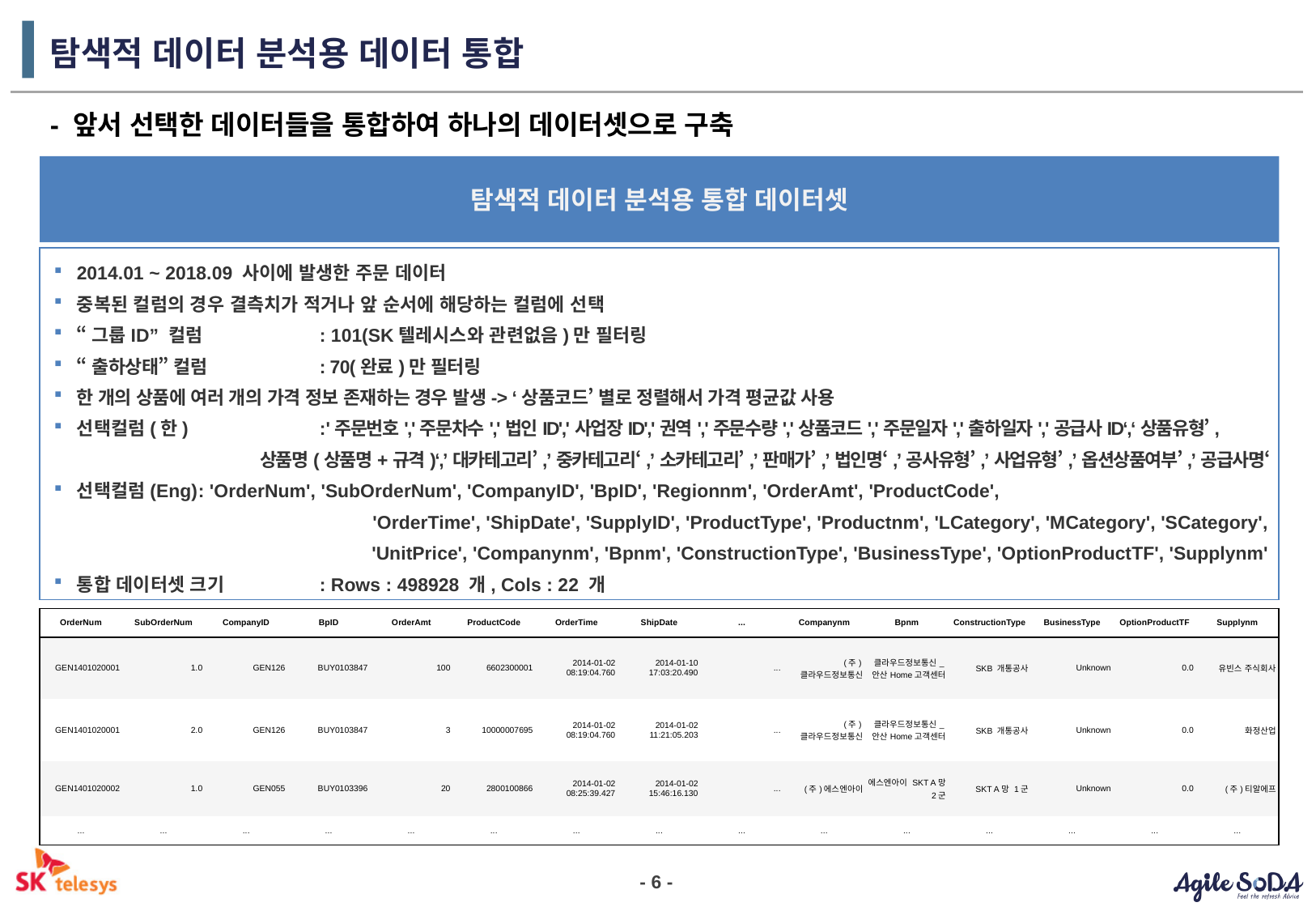

# 탐색적 데이터 분석용 데이터 통합
- 앞서 선택한 데이터들을 통합하여 하나의 데이터셋으로 구축
탐색적 데이터 분석용 통합 데이터셋
2014.01 ~ 2018.09 사이에 발생한 주문 데이터
중복된 컬럼의 경우 결측치가 적거나 앞 순서에 해당하는 컬럼에 선택
“그룹ID” 컬럼	: 101(SK텔레시스와 관련없음)만 필터링
“출하상태” 컬럼	: 70(완료)만 필터링
한 개의 상품에 여러 개의 가격 정보 존재하는 경우 발생-> ‘상품코드’ 별로 정렬해서 가격 평균값 사용
선택컬럼(한)  	: '주문번호','주문차수','법인ID','사업장ID','권역','주문수량','상품코드','주문일자','출하일자','공급사ID‘,‘상품유형’,
상품명(상품명+규격)‘,’대카테고리’,’중카테고리‘,’소카테고리’,’판매가’,’법인명‘,’공사유형’,’사업유형’,’옵션상품여부’,’공급사명‘
선택컬럼(Eng)	: 'OrderNum', 'SubOrderNum', 'CompanyID', 'BpID', 'Regionnm', 'OrderAmt', 'ProductCode',
'OrderTime', 'ShipDate', 'SupplyID', 'ProductType', 'Productnm', 'LCategory', 'MCategory', 'SCategory',
'UnitPrice', 'Companynm', 'Bpnm', 'ConstructionType', 'BusinessType', 'OptionProductTF', 'Supplynm'
통합 데이터셋 크기	: Rows : 498928 개, Cols : 22 개
| OrderNum | SubOrderNum | CompanyID | BpID | OrderAmt | ProductCode | OrderTime | ShipDate | ... | Companynm | Bpnm | ConstructionType | BusinessType | OptionProductTF | Supplynm |
| --- | --- | --- | --- | --- | --- | --- | --- | --- | --- | --- | --- | --- | --- | --- |
| GEN1401020001 | 1.0 | GEN126 | BUY0103847 | 100 | 6602300001 | 2014-01-02 08:19:04.760 | 2014-01-10 17:03:20.490 | ... | (주)클라우드정보통신 | 클라우드정보통신\_안산Home고객센터 | SKB 개통공사 | Unknown | 0.0 | 유빈스 주식회사 |
| GEN1401020001 | 2.0 | GEN126 | BUY0103847 | 3 | 10000007695 | 2014-01-02 08:19:04.760 | 2014-01-02 11:21:05.203 | ... | (주)클라우드정보통신 | 클라우드정보통신\_안산Home고객센터 | SKB 개통공사 | Unknown | 0.0 | 화정산업 |
| GEN1401020002 | 1.0 | GEN055 | BUY0103396 | 20 | 2800100866 | 2014-01-02 08:25:39.427 | 2014-01-02 15:46:16.130 | ... | (주)에스엔아이 | 에스엔아이 SKT A망 2군 | SKT A망 1군 | Unknown | 0.0 | (주)티알에프 |
| ... | ... | ... | ... | ... | ... | ... | ... | ... | ... | ... | ... | ... | ... | ... |